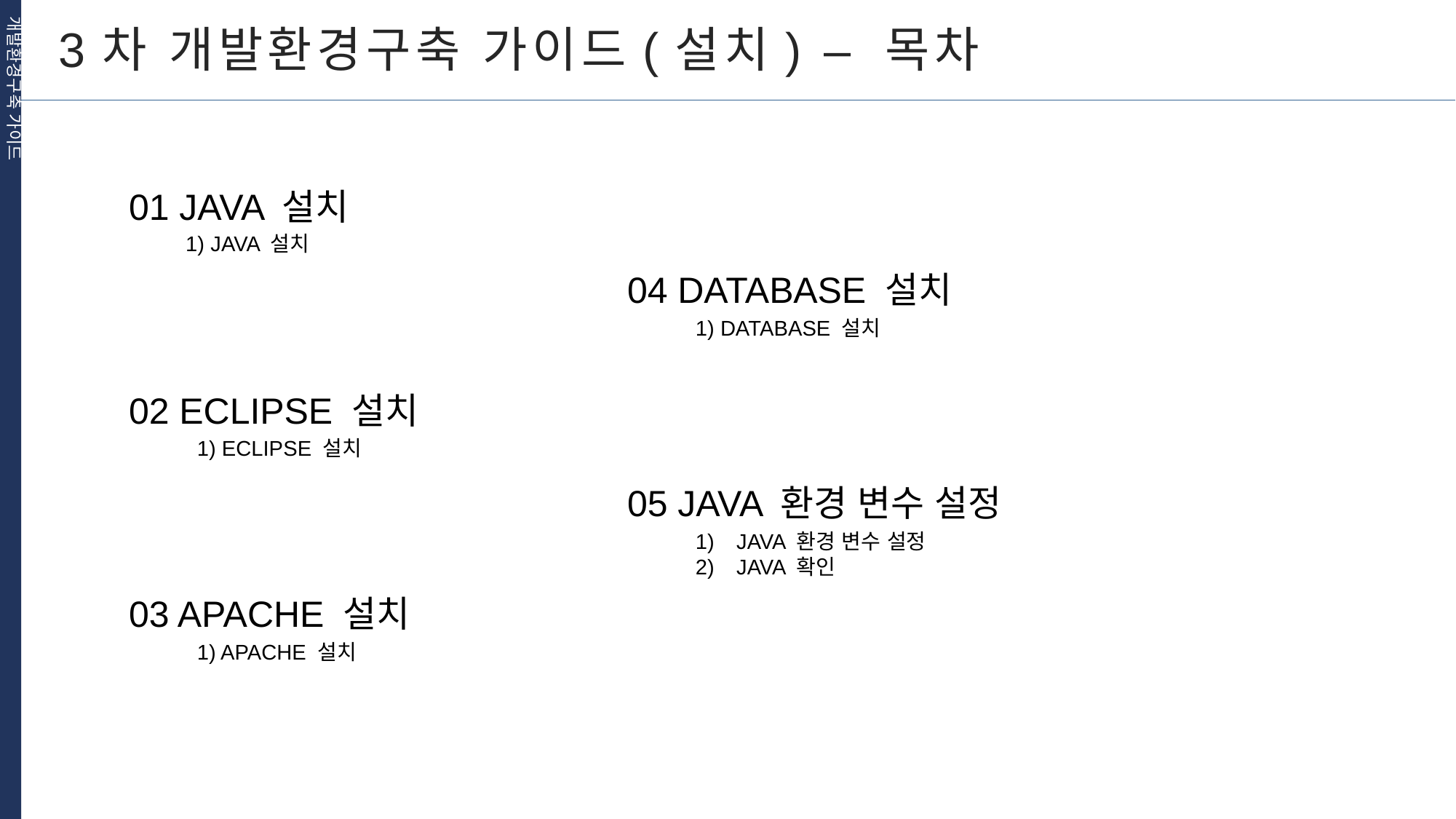

개발환경구축 가이드
3차 개발환경구축 가이드(설치) – 목차
01 JAVA 설치
1) JAVA 설치
04 DATABASE 설치
1) DATABASE 설치
02 ECLIPSE 설치
1) ECLIPSE 설치
05 JAVA 환경 변수 설정
JAVA 환경 변수 설정
JAVA 확인
03 APACHE 설치
1) APACHE 설치